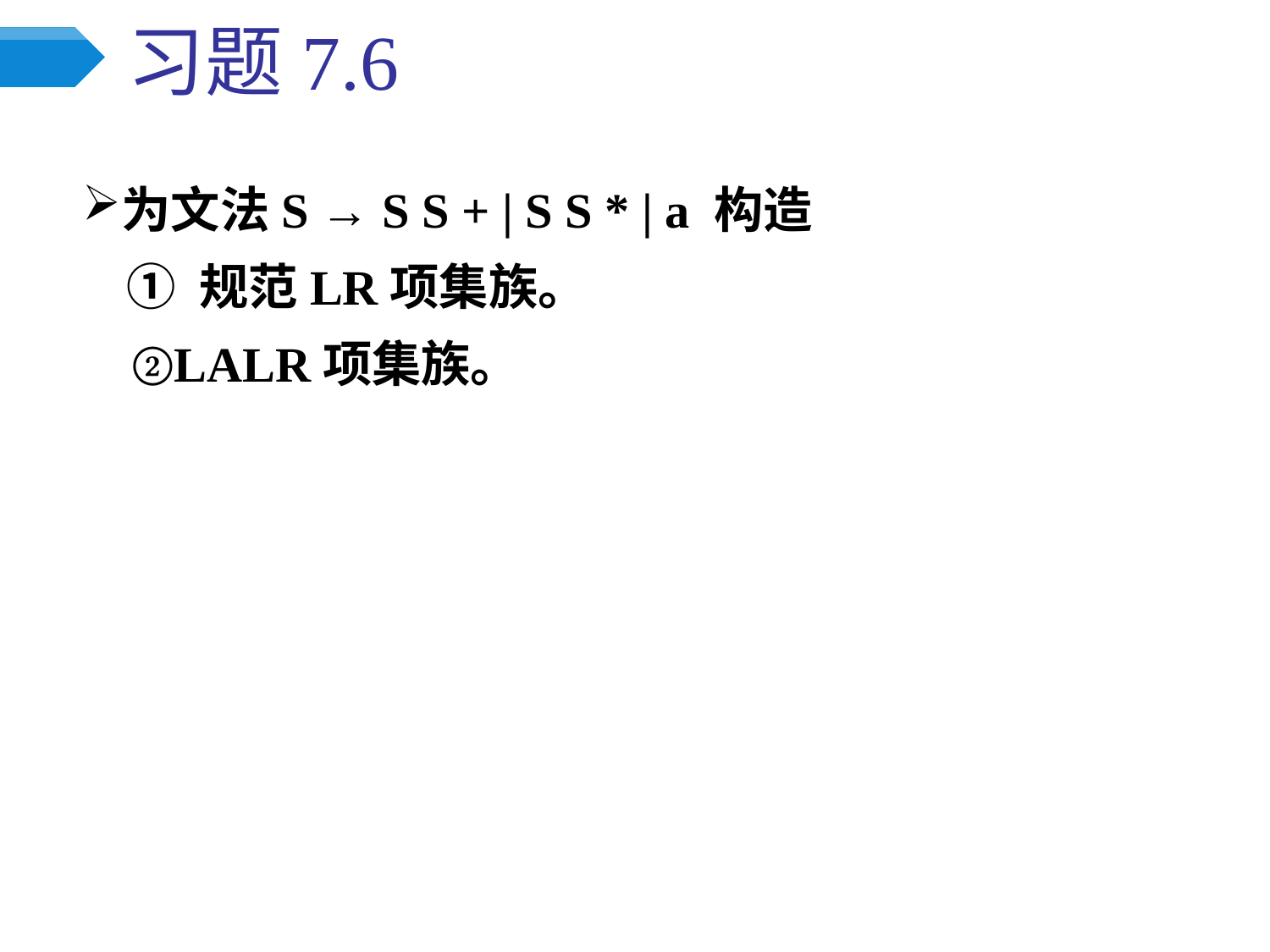

# 习题7.6
为文法S → S S + | S S * | a 构造
    ① 规范LR项集族。
    ②LALR项集族。